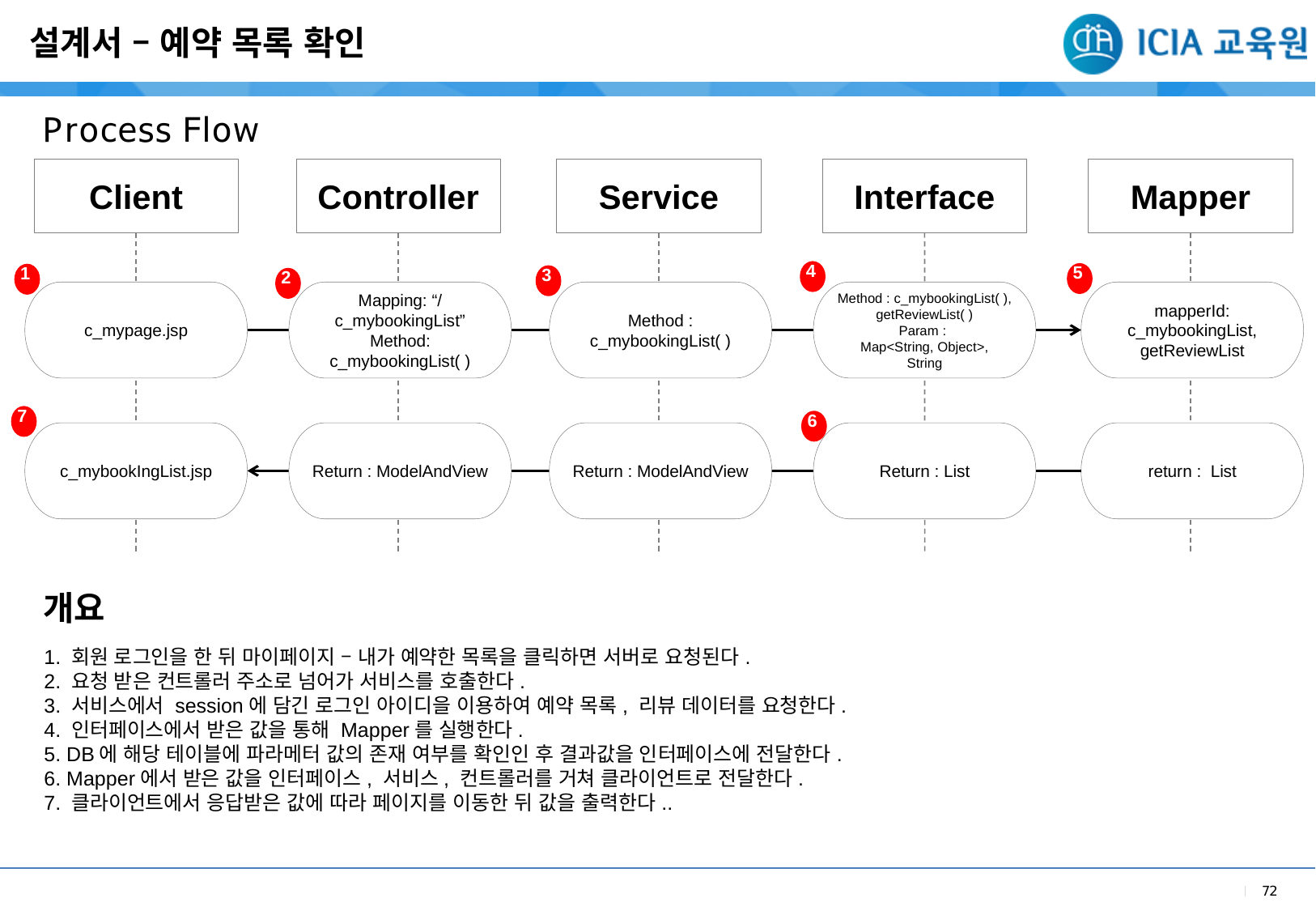

설계서 – 예약 목록 확인
Process Flow
Client
Controller
Service
Interface
Mapper
4

5

1

3

2

c_mypage.jsp
Mapping: “/c_mybookingList”
Method: c_mybookingList( )
Method : c_mybookingList( )
Method : c_mybookingList( ),
getReviewList( )
Param :
Map<String, Object>,
String
mapperId: c_mybookingList,
getReviewList
7

6

c_mybookIngList.jsp
Return : ModelAndView
Return : ModelAndView
Return : List
return :  List
개요
1. 회원 로그인을 한 뒤 마이페이지 – 내가 예약한 목록을 클릭하면 서버로 요청된다.
2. 요청 받은 컨트롤러 주소로 넘어가 서비스를 호출한다.
3. 서비스에서 session에 담긴 로그인 아이디을 이용하여 예약 목록, 리뷰 데이터를 요청한다.
4. 인터페이스에서 받은 값을 통해 Mapper를 실행한다.
5. DB에 해당 테이블에 파라메터 값의 존재 여부를 확인인 후 결과값을 인터페이스에 전달한다.
6. Mapper에서 받은 값을 인터페이스, 서비스, 컨트롤러를 거쳐 클라이언트로 전달한다.
7. 클라이언트에서 응답받은 값에 따라 페이지를 이동한 뒤 값을 출력한다..